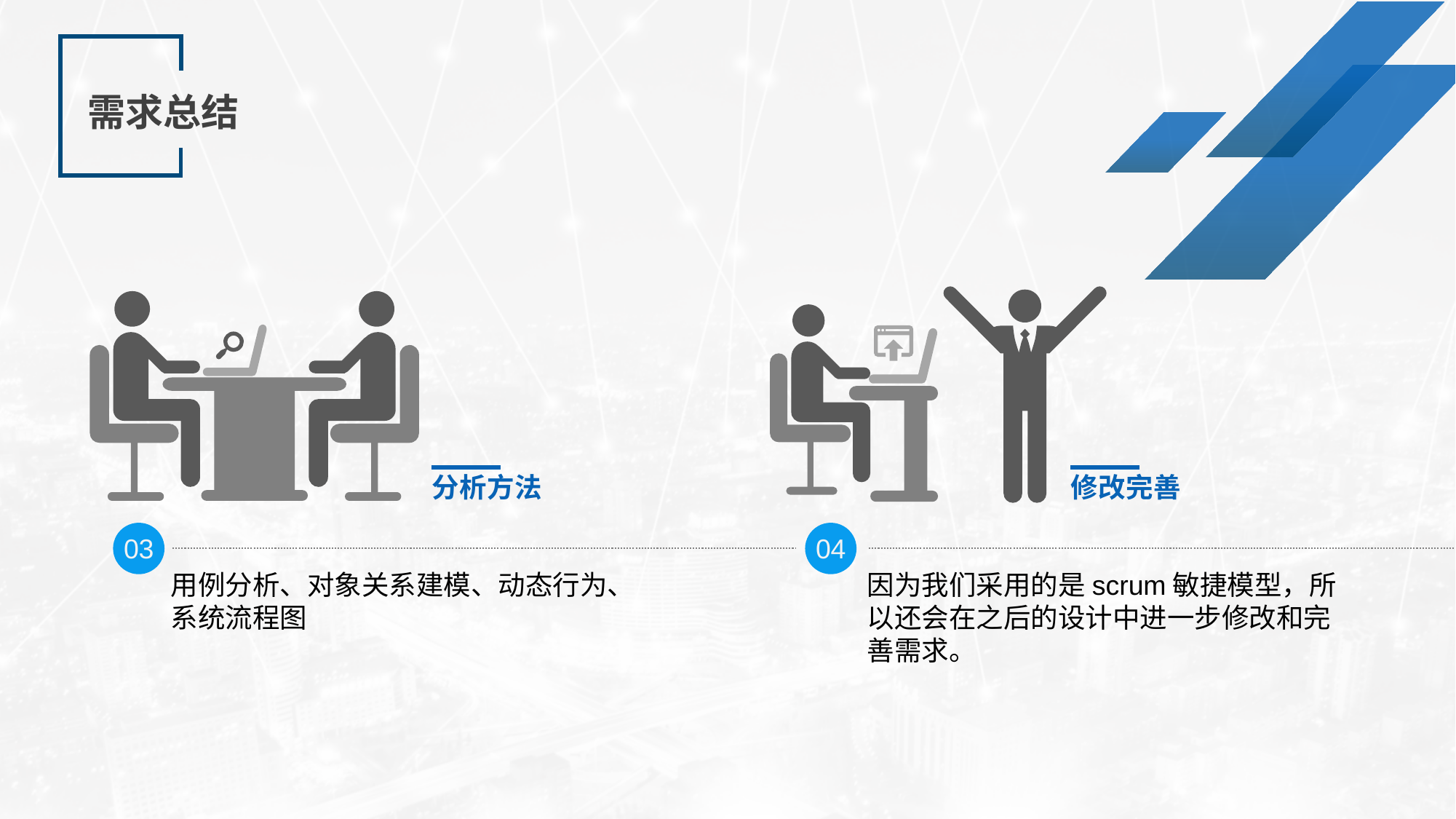

需求总结

分析方法
修改完善

03

04
用例分析、对象关系建模、动态行为、系统流程图
因为我们采用的是scrum敏捷模型，所以还会在之后的设计中进一步修改和完善需求。